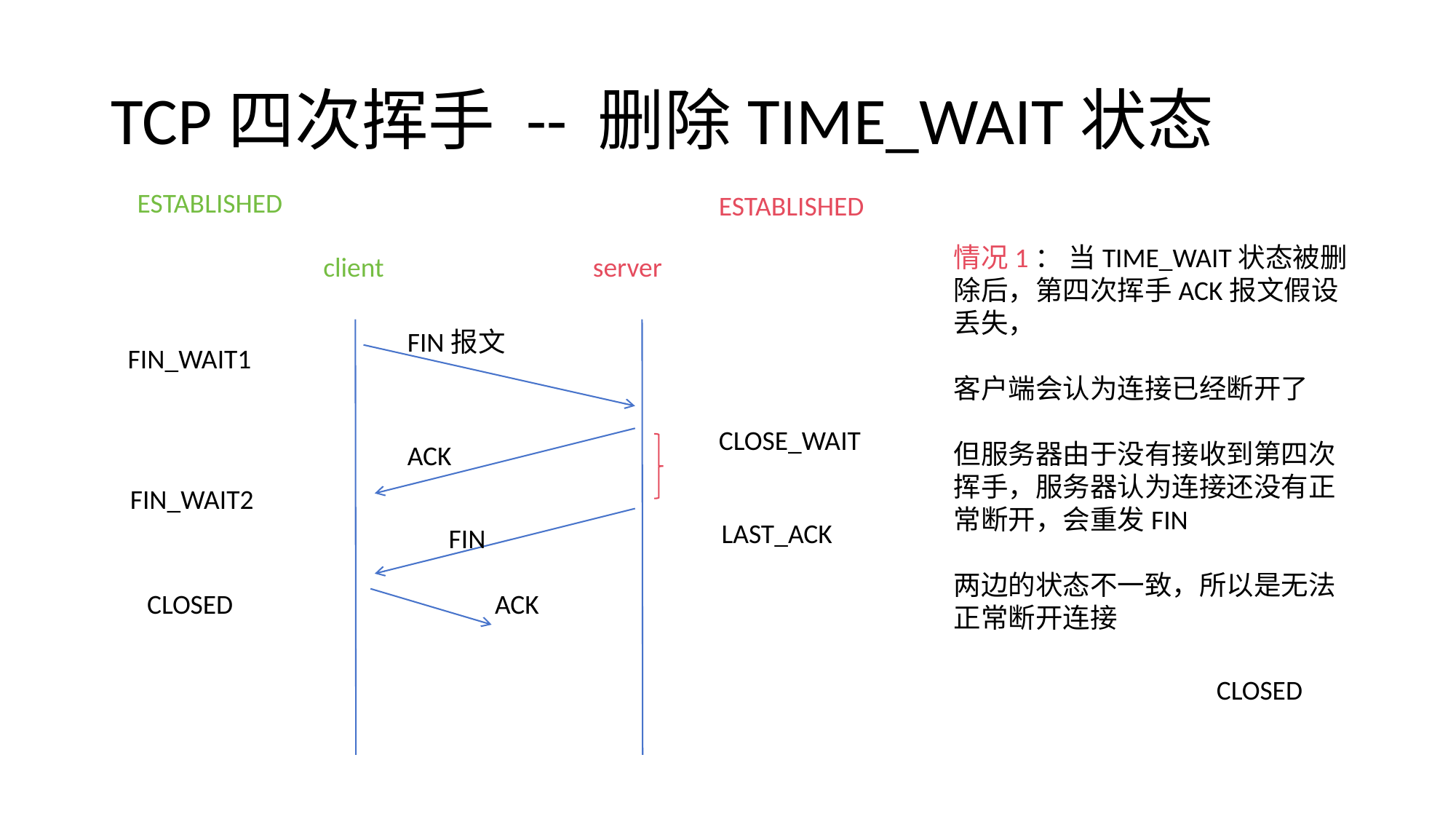

# TCP四次挥手 -- 删除TIME_WAIT状态
ESTABLISHED
ESTABLISHED
情况1： 当TIME_WAIT状态被删除后，第四次挥手ACK报文假设丢失，

客户端会认为连接已经断开了

但服务器由于没有接收到第四次挥手，服务器认为连接还没有正常断开，会重发FIN

两边的状态不一致，所以是无法正常断开连接
client
server
FIN报文
FIN_WAIT1
CLOSE_WAIT
ACK

FIN_WAIT2
LAST_ACK
FIN
CLOSED
ACK
CLOSED